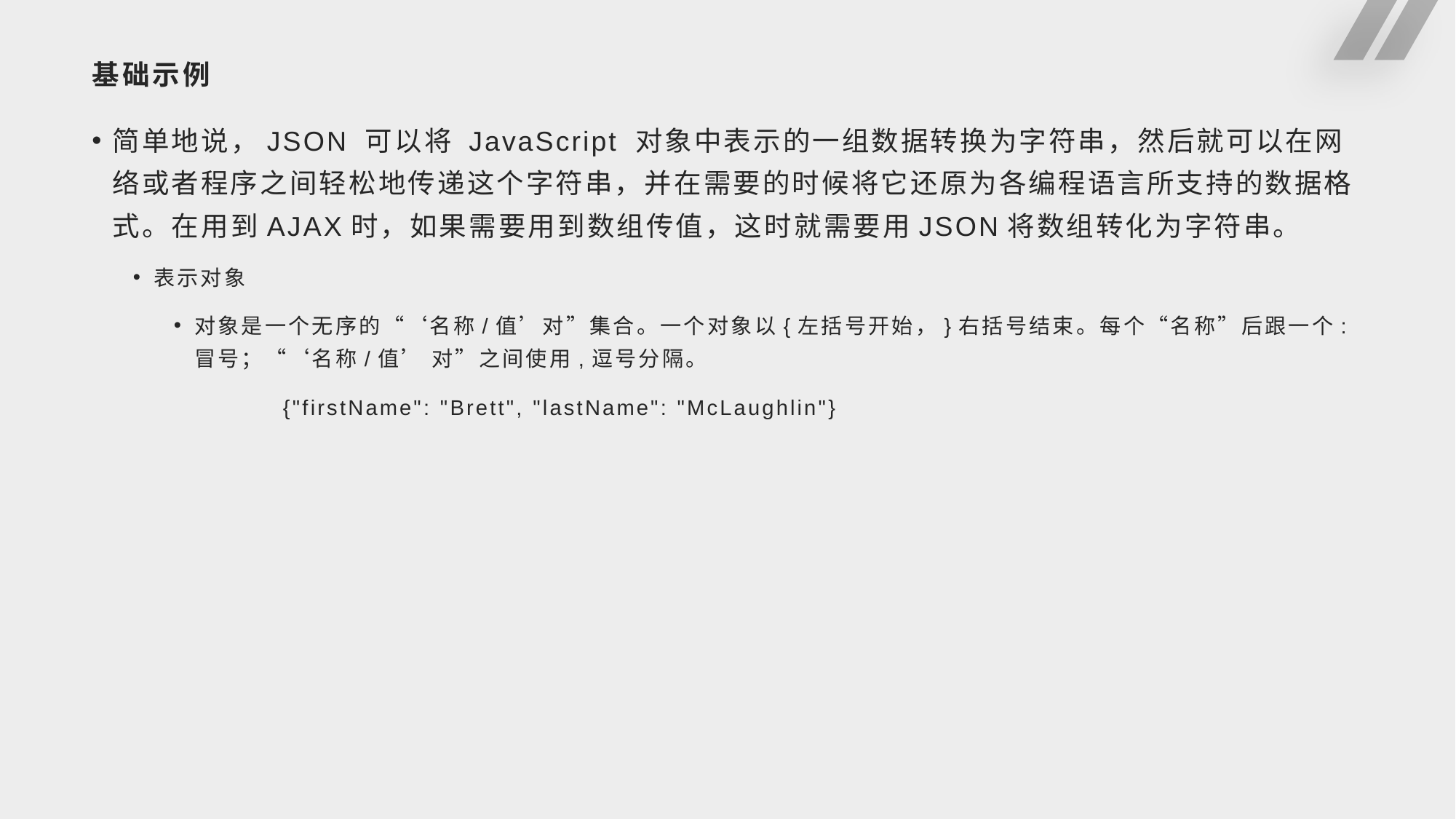

# 基础示例
简单地说，JSON 可以将 JavaScript 对象中表示的一组数据转换为字符串，然后就可以在网络或者程序之间轻松地传递这个字符串，并在需要的时候将它还原为各编程语言所支持的数据格式。在用到AJAX时，如果需要用到数组传值，这时就需要用JSON将数组转化为字符串。
表示对象
对象是一个无序的“‘名称/值’对”集合。一个对象以{左括号开始，}右括号结束。每个“名称”后跟一个:冒号；“‘名称/值’ 对”之间使用,逗号分隔。
	{"firstName": "Brett", "lastName": "McLaughlin"}